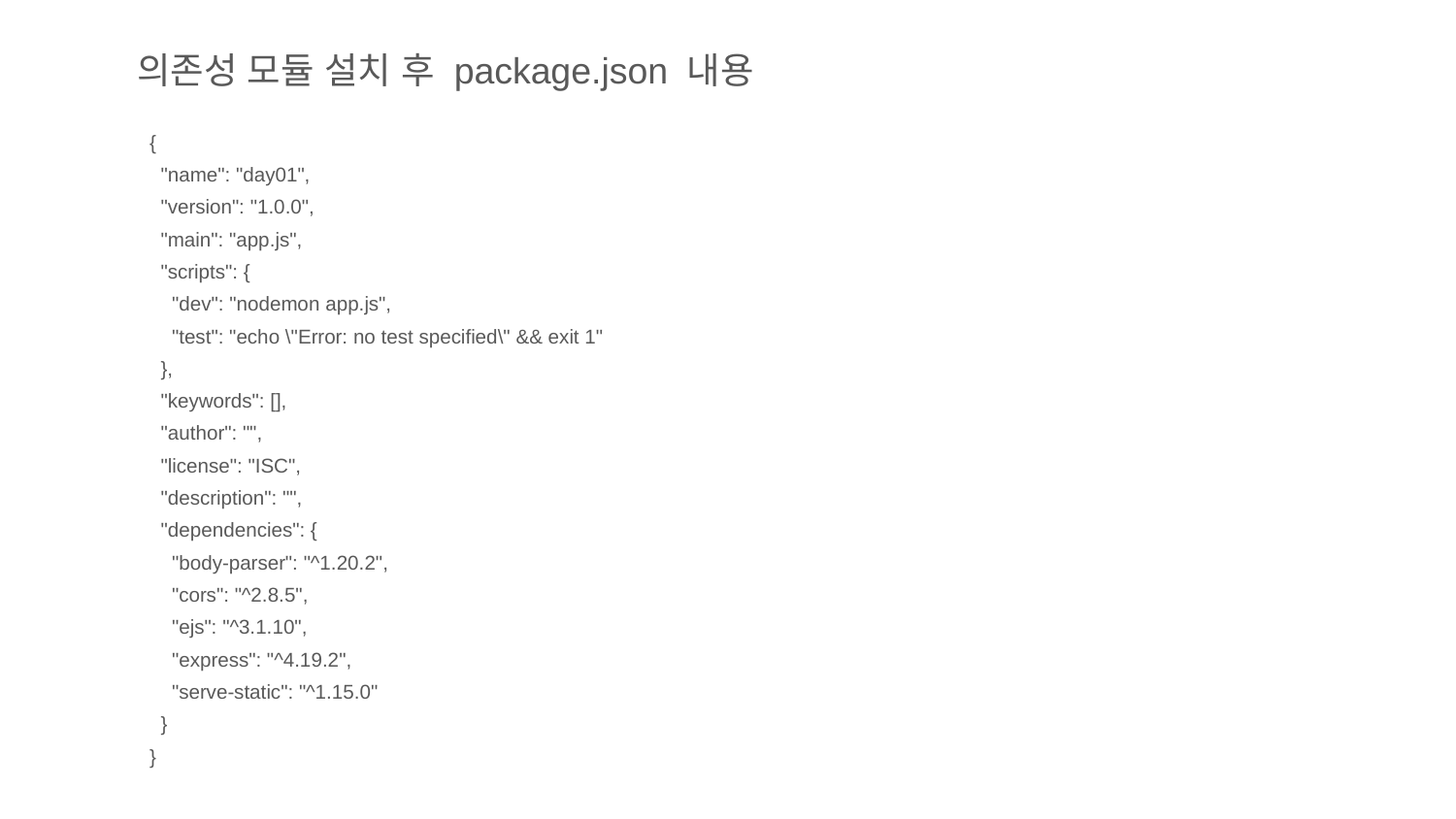

의존성 모듈 설치 후 package.json 내용
{
  "name": "day01",
  "version": "1.0.0",
  "main": "app.js",
  "scripts": {
    "dev": "nodemon app.js",
    "test": "echo \"Error: no test specified\" && exit 1"
  },
  "keywords": [],
  "author": "",
  "license": "ISC",
  "description": "",
  "dependencies": {
    "body-parser": "^1.20.2",
    "cors": "^2.8.5",
    "ejs": "^3.1.10",
    "express": "^4.19.2",
    "serve-static": "^1.15.0"
  }
}